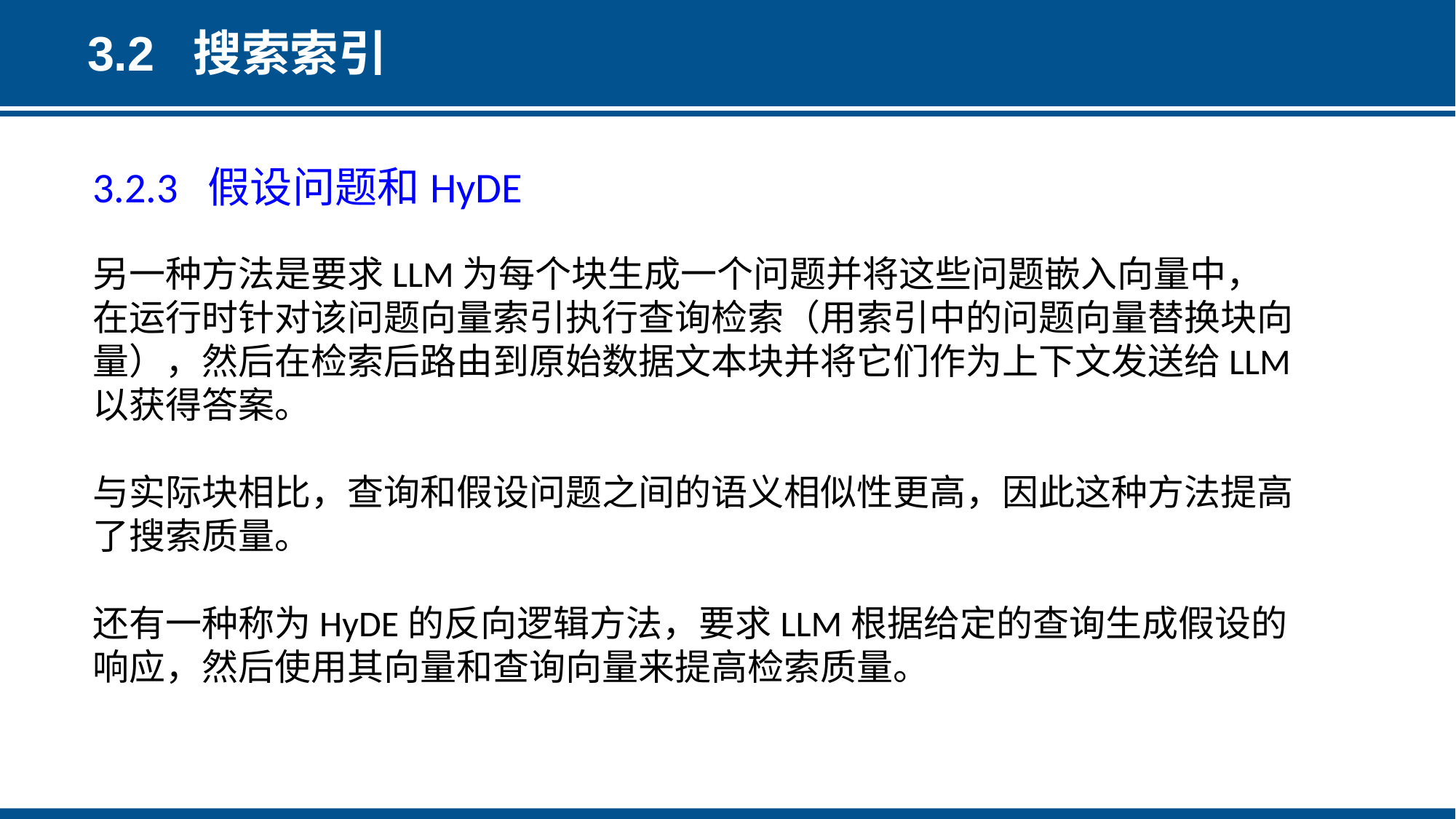

# 3.2  搜索索引

3.2.3  假设问题和HyDE
另一种方法是要求LLM为每个块生成一个问题并将这些问题嵌入向量中，在运行时针对该问题向量索引执行查询检索（用索引中的问题向量替换块向量），然后在检索后路由到原始数据文本块并将它们作为上下文发送给LLM以获得答案。

与实际块相比，查询和假设问题之间的语义相似性更高，因此这种方法提高了搜索质量。

还有一种称为HyDE的反向逻辑方法，要求LLM根据给定的查询生成假设的响应，然后使用其向量和查询向量来提高检索质量。